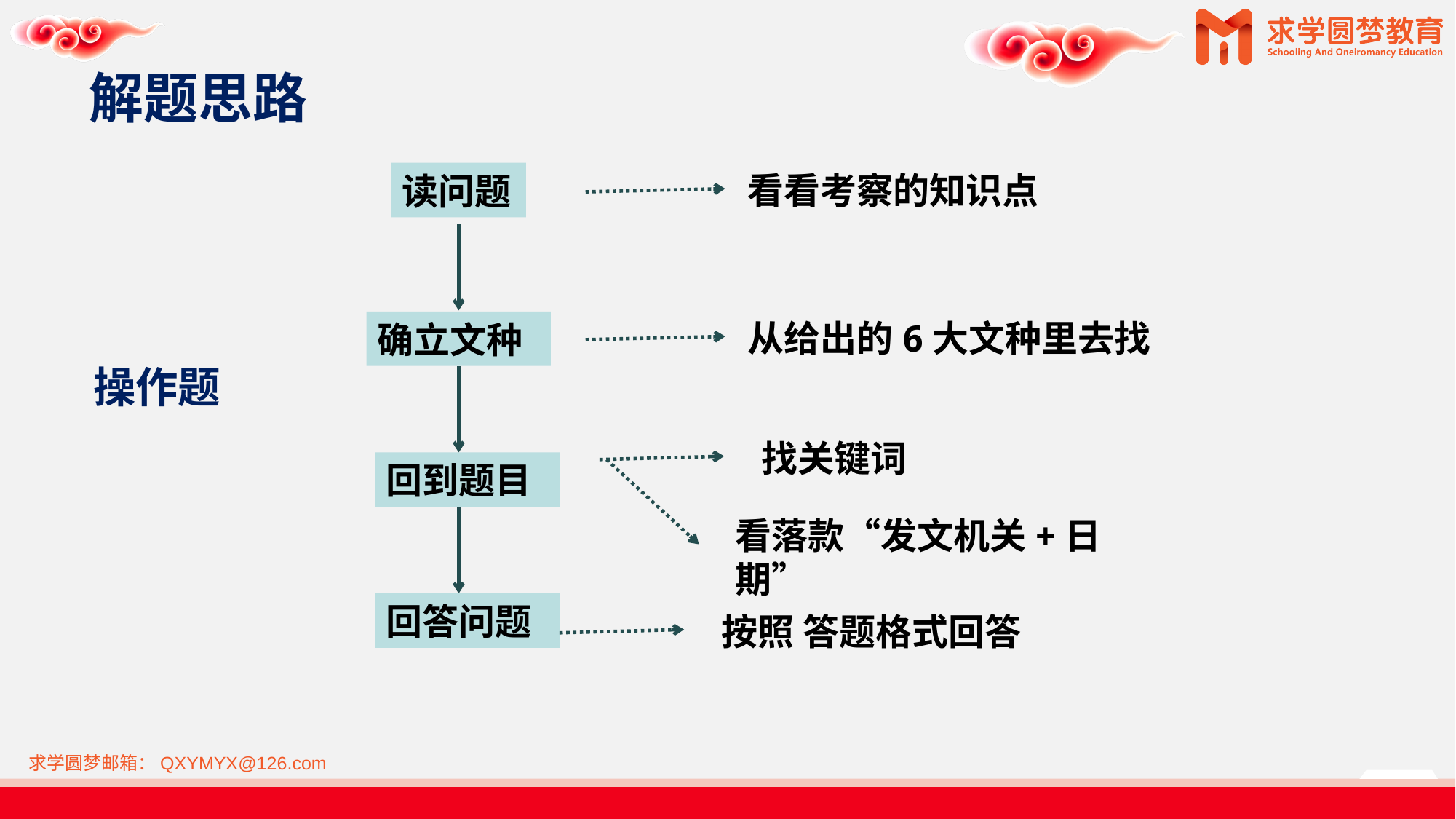

# 解题思路
看看考察的知识点
读问题
从给出的6大文种里去找
确立文种
操作题
找关键词
回到题目
看落款“发文机关+日期”
回答问题
按照 答题格式回答